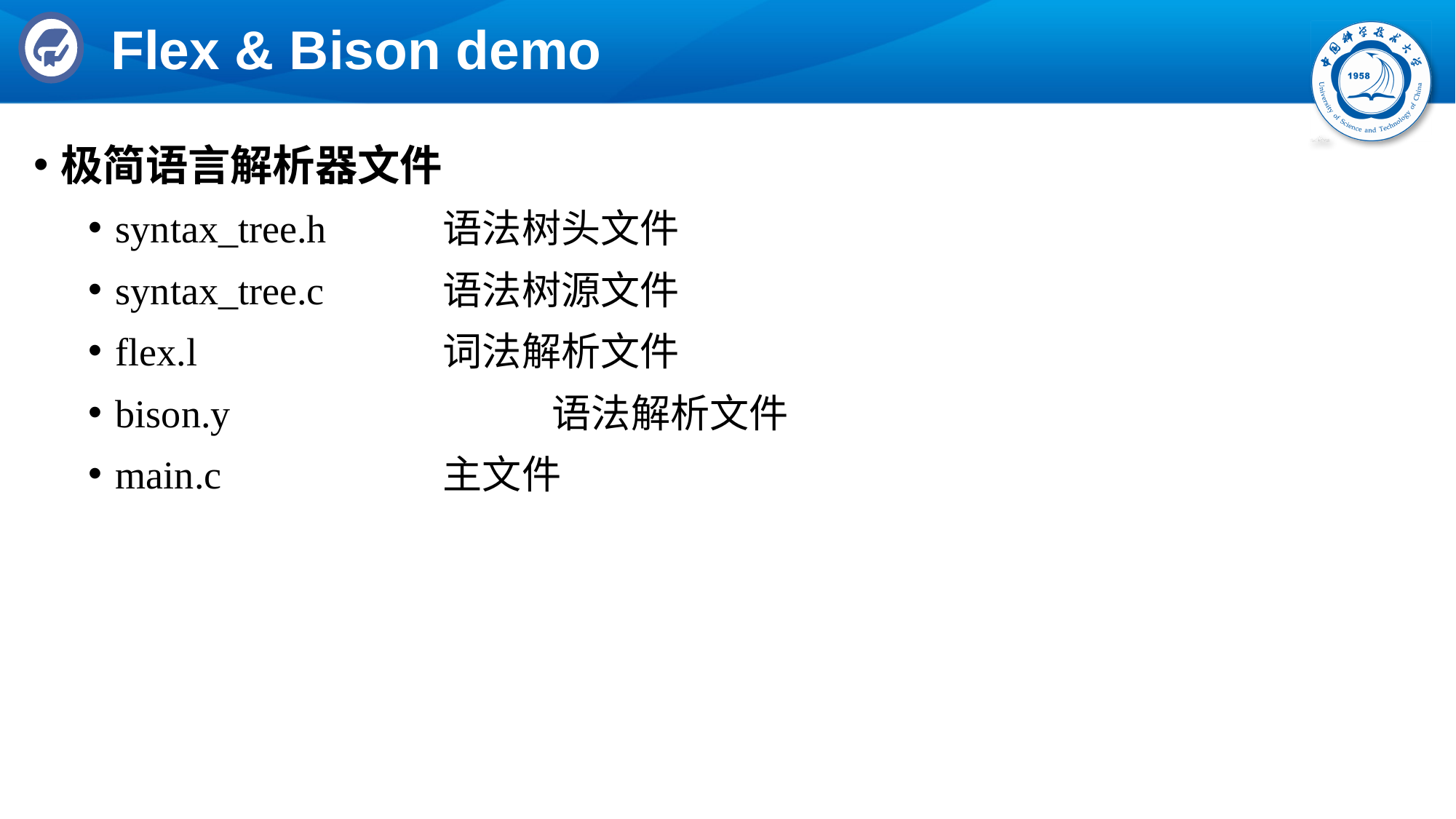

# Flex & Bison demo
极简语言解析器文件
syntax_tree.h		语法树头文件
syntax_tree.c		语法树源文件
flex.l			词法解析文件
bison.y			语法解析文件
main.c			主文件